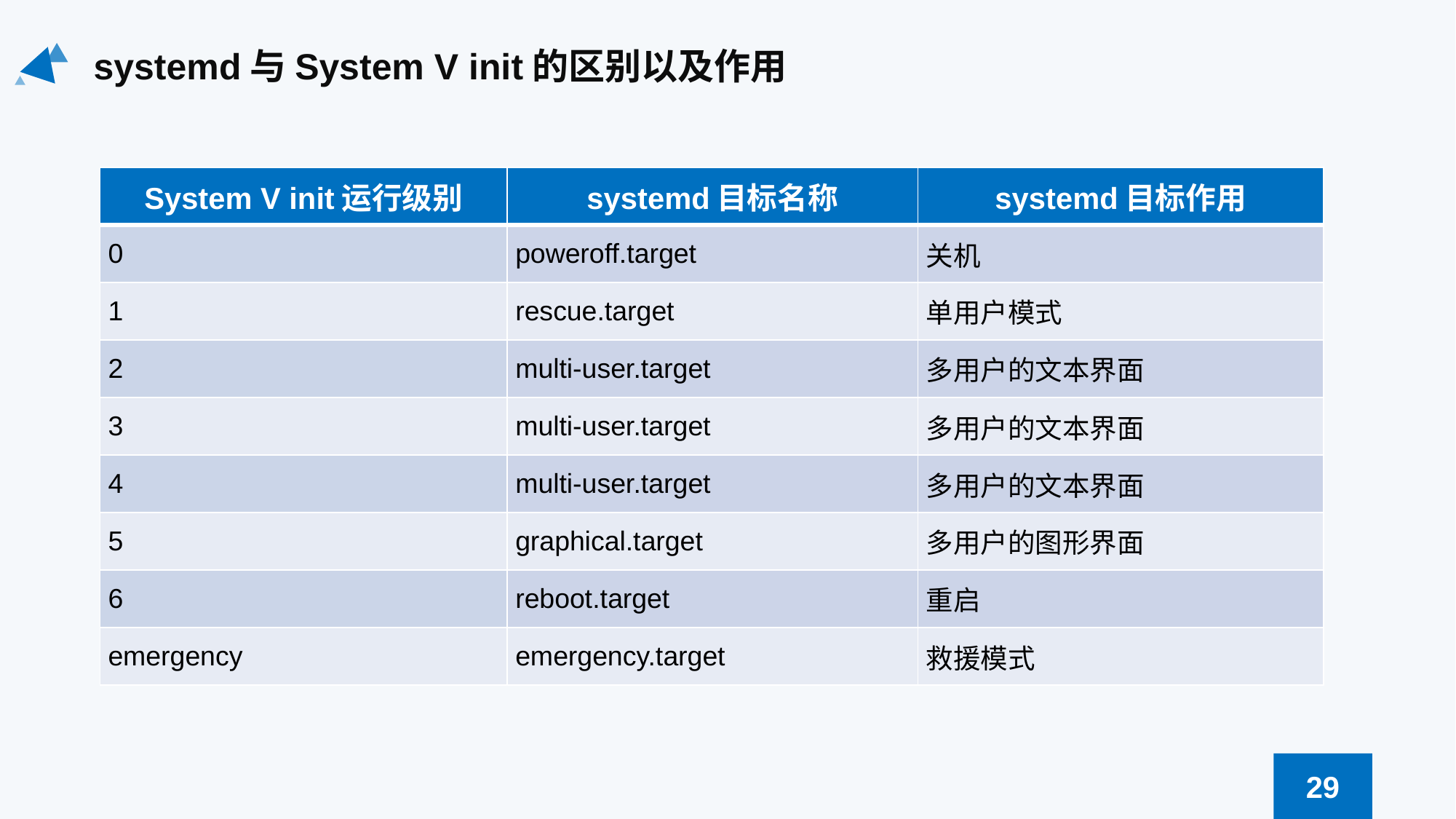

systemd与System V init的区别以及作用

| System V init运行级别 | systemd目标名称 | systemd目标作用 |
| --- | --- | --- |
| 0 | poweroff.target | 关机 |
| 1 | rescue.target | 单用户模式 |
| 2 | multi-user.target | 多用户的文本界面 |
| 3 | multi-user.target | 多用户的文本界面 |
| 4 | multi-user.target | 多用户的文本界面 |
| 5 | graphical.target | 多用户的图形界面 |
| 6 | reboot.target | 重启 |
| emergency | emergency.target | 救援模式 |

29